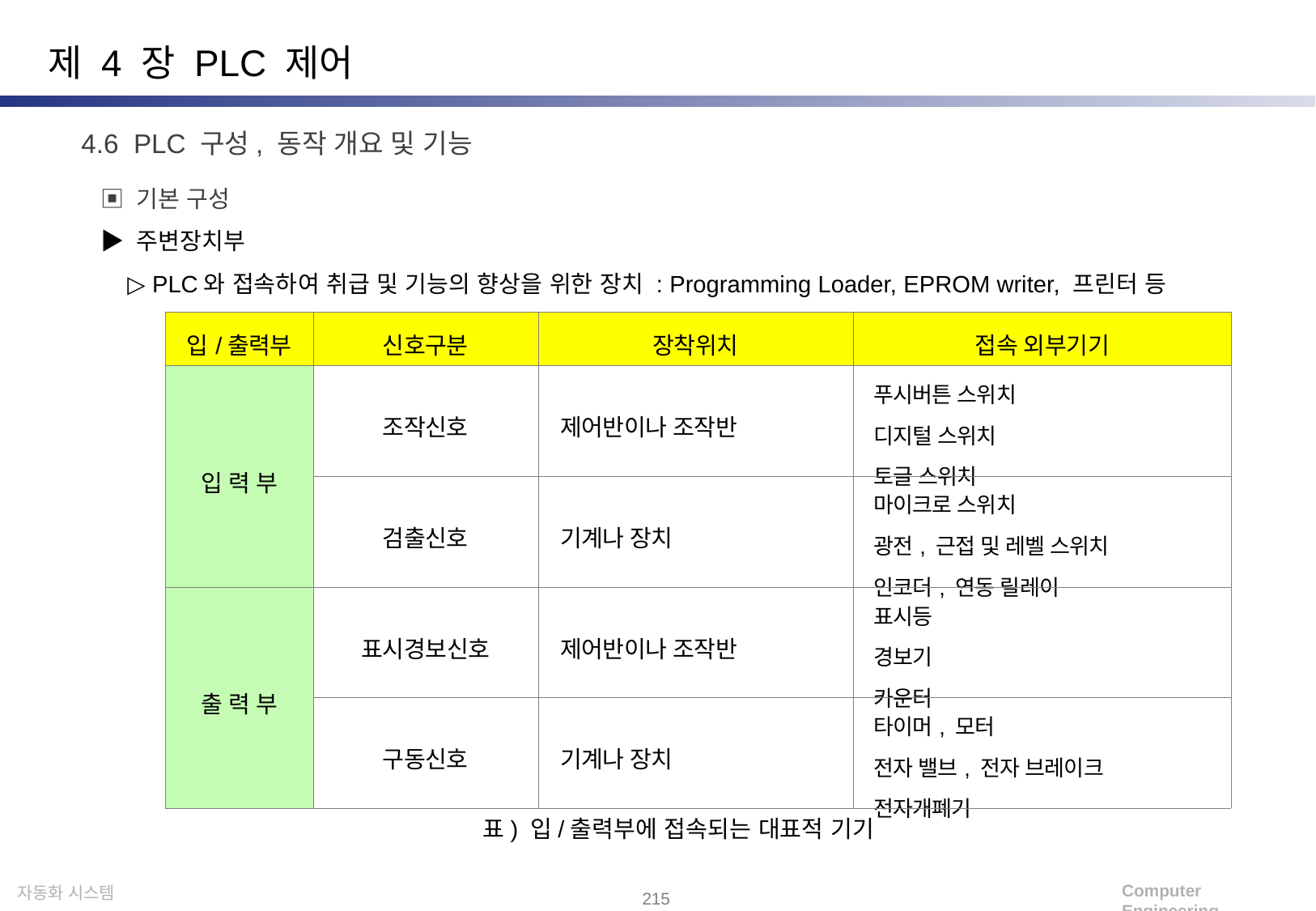

제 4 장 PLC 제어
4.6  PLC 구성, 동작 개요 및 기능
▣ 기본 구성
▶ 주변장치부
    ▷ PLC와 접속하여 취급 및 기능의 향상을 위한 장치 : Programming Loader, EPROM writer, 프린터 등
| 입/출력부 | 신호구분 | 장착위치 | 접속 외부기기 |
| --- | --- | --- | --- |
| 입 력 부 | 조작신호 | 제어반이나 조작반 | 푸시버튼 스위치 디지털 스위치 토글 스위치 |
|  | 검출신호 | 기계나 장치 | 마이크로 스위치 광전, 근접 및 레벨 스위치 인코더, 연동 릴레이 |
| 출 력 부 | 표시경보신호 | 제어반이나 조작반 | 표시등 경보기 카운터 |
|  | 구동신호 | 기계나 장치 | 타이머, 모터 전자 밸브, 전자 브레이크 전자개폐기 |
표) 입/출력부에 접속되는 대표적 기기